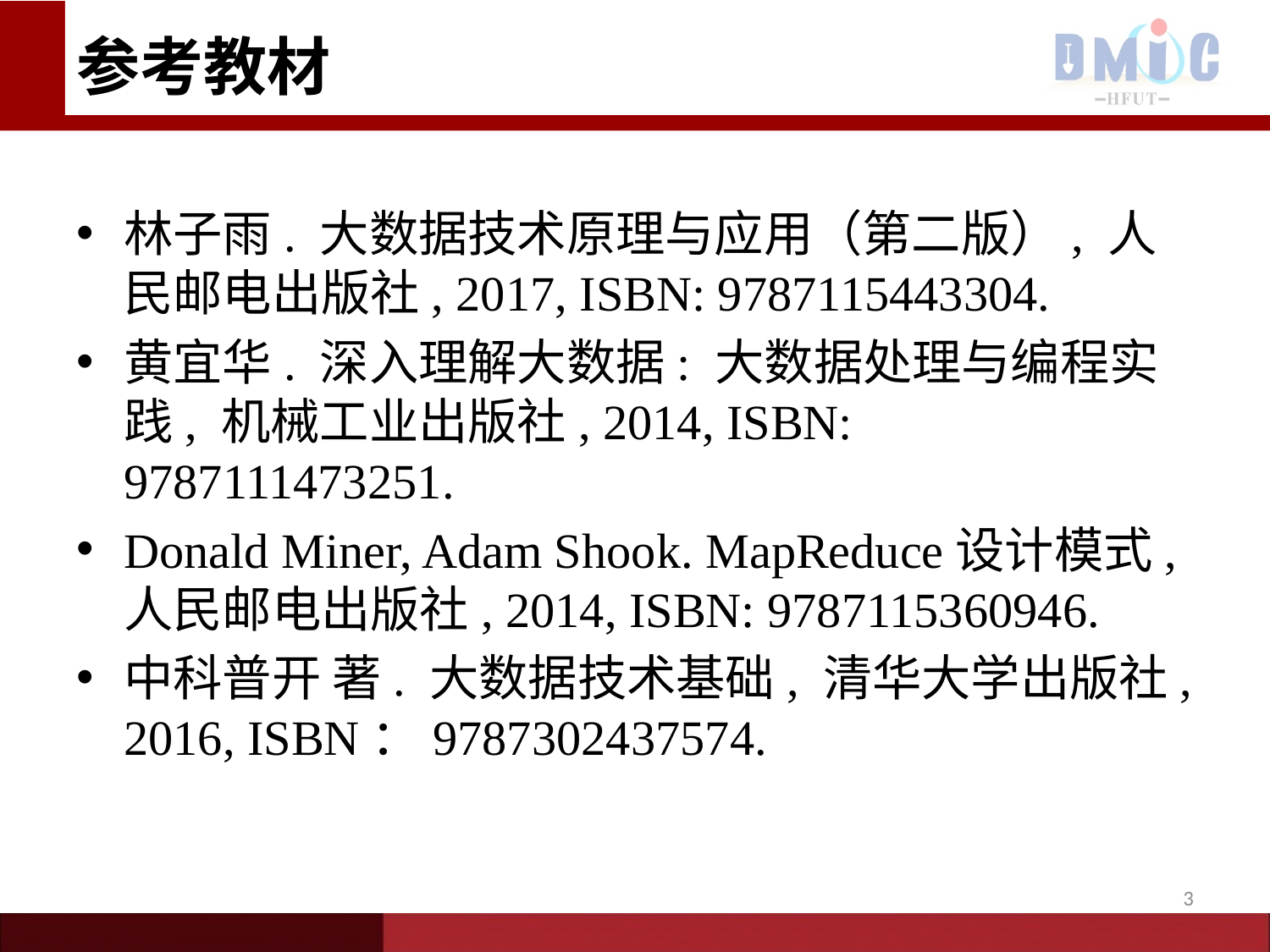

# 参考教材
林子雨. 大数据技术原理与应用（第二版）, 人民邮电出版社, 2017, ISBN: 9787115443304.
黄宜华. 深入理解大数据: 大数据处理与编程实践, 机械工业出版社, 2014, ISBN: 9787111473251.
Donald Miner, Adam Shook. MapReduce设计模式, 人民邮电出版社, 2014, ISBN: 9787115360946.
中科普开 著. 大数据技术基础, 清华大学出版社, 2016, ISBN：9787302437574.

3